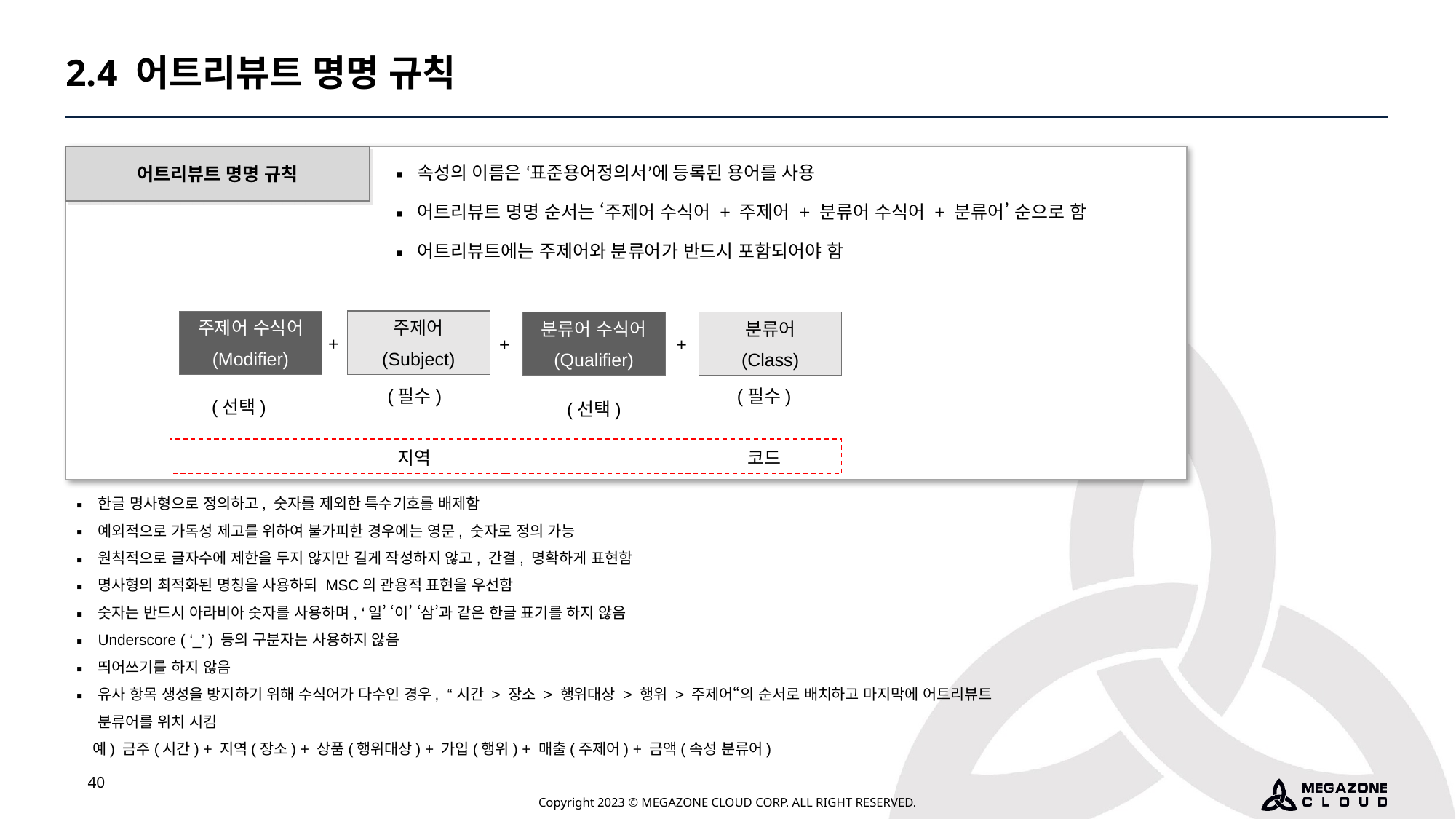

2.4 어트리뷰트 명명 규칙
속성의 이름은 ‘표준용어정의서’에 등록된 용어를 사용
어트리뷰트 명명 순서는 ‘주제어 수식어 + 주제어 + 분류어 수식어 + 분류어’ 순으로 함
어트리뷰트에는 주제어와 분류어가 반드시 포함되어야 함

어트리뷰트 명명 규칙
주제어
(Subject)
주제어 수식어
(Modifier)
분류어 수식어
(Qualifier)
분류어
(Class)
+
+
+
(필수)

코드
(필수)

지역
(선택)
(선택)

한글 명사형으로 정의하고, 숫자를 제외한 특수기호를 배제함
예외적으로 가독성 제고를 위하여 불가피한 경우에는 영문, 숫자로 정의 가능
원칙적으로 글자수에 제한을 두지 않지만 길게 작성하지 않고, 간결, 명확하게 표현함
명사형의 최적화된 명칭을 사용하되 MSC의 관용적 표현을 우선함
숫자는 반드시 아라비아 숫자를 사용하며, ‘일’ ‘이’ ‘삼’과 같은 한글 표기를 하지 않음
Underscore ( ‘_’ ) 등의 구분자는 사용하지 않음
띄어쓰기를 하지 않음
유사 항목 생성을 방지하기 위해 수식어가 다수인 경우,  “시간 > 장소 > 행위대상 > 행위 > 주제어“의 순서로 배치하고 마지막에 어트리뷰트  분류어를 위치 시킴
   예) 금주(시간) + 지역(장소) + 상품(행위대상) + 가입(행위) + 매출(주제어) + 금액(속성 분류어)